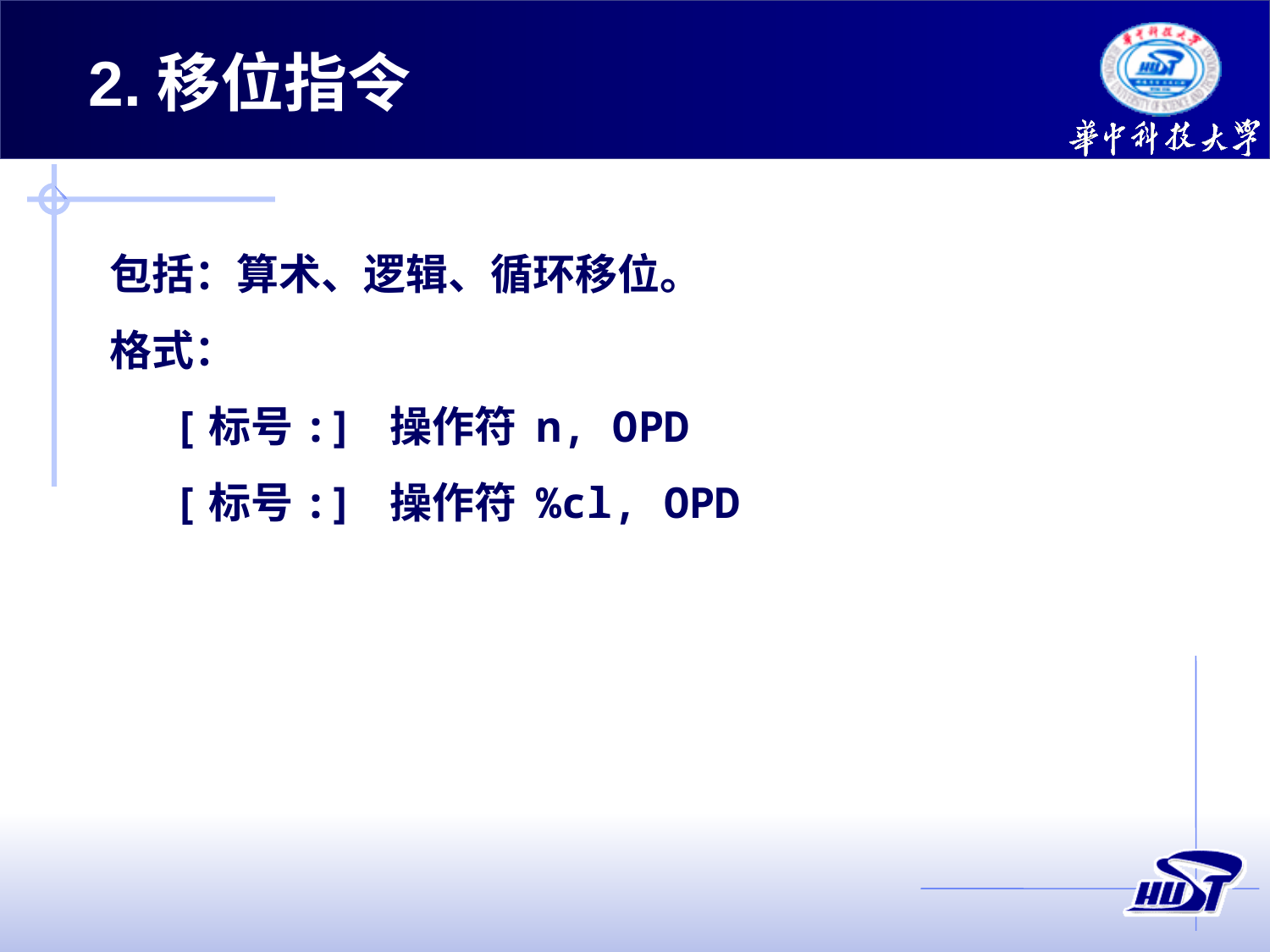

2.移位指令
包括：算术、逻辑、循环移位。
格式：
[标号:] 操作符 n, OPD
[标号:] 操作符 %cl, OPD